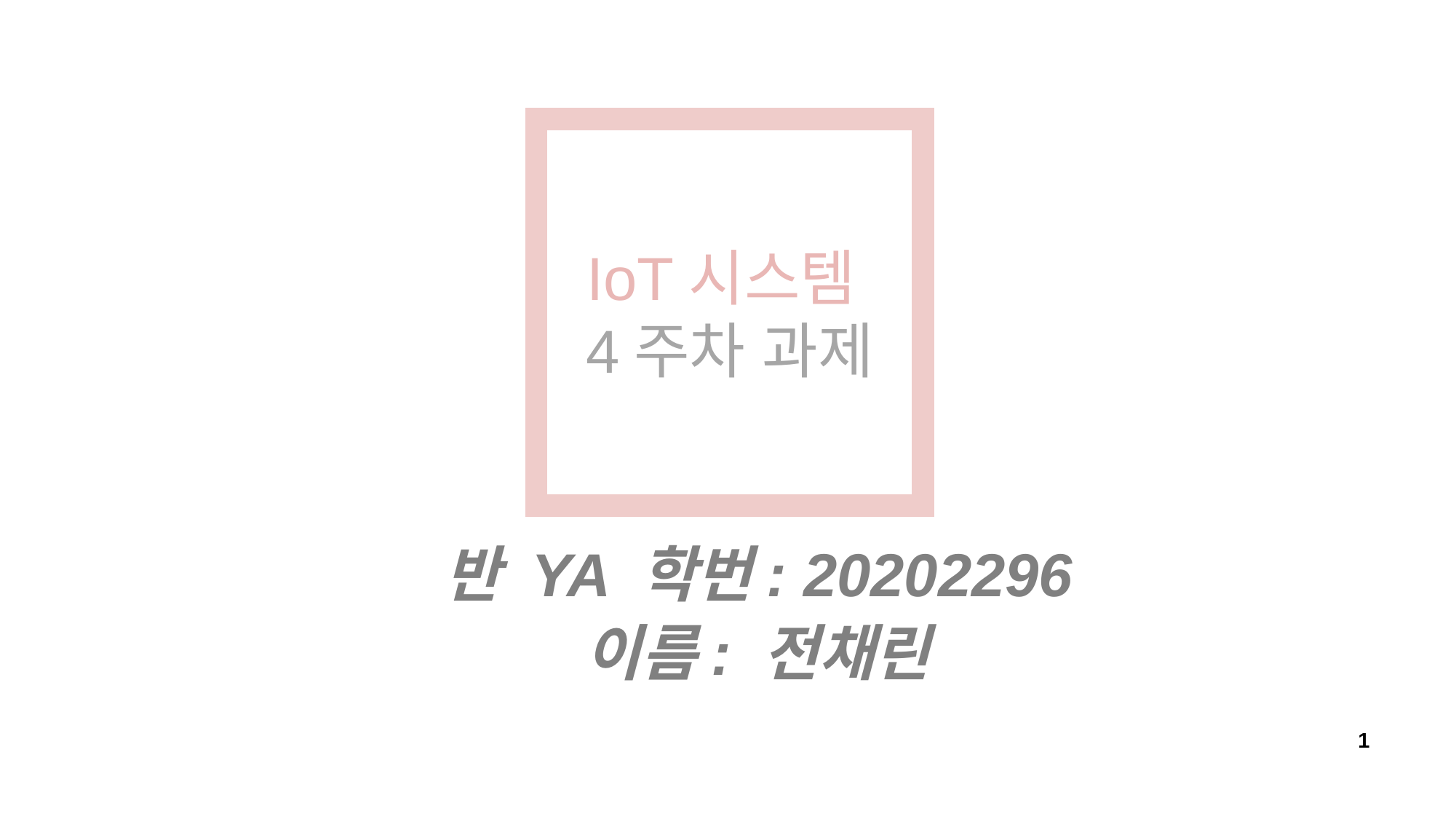

IoT시스템
4주차 과제
반 YA 학번: 20202296
이름: 전채린

1